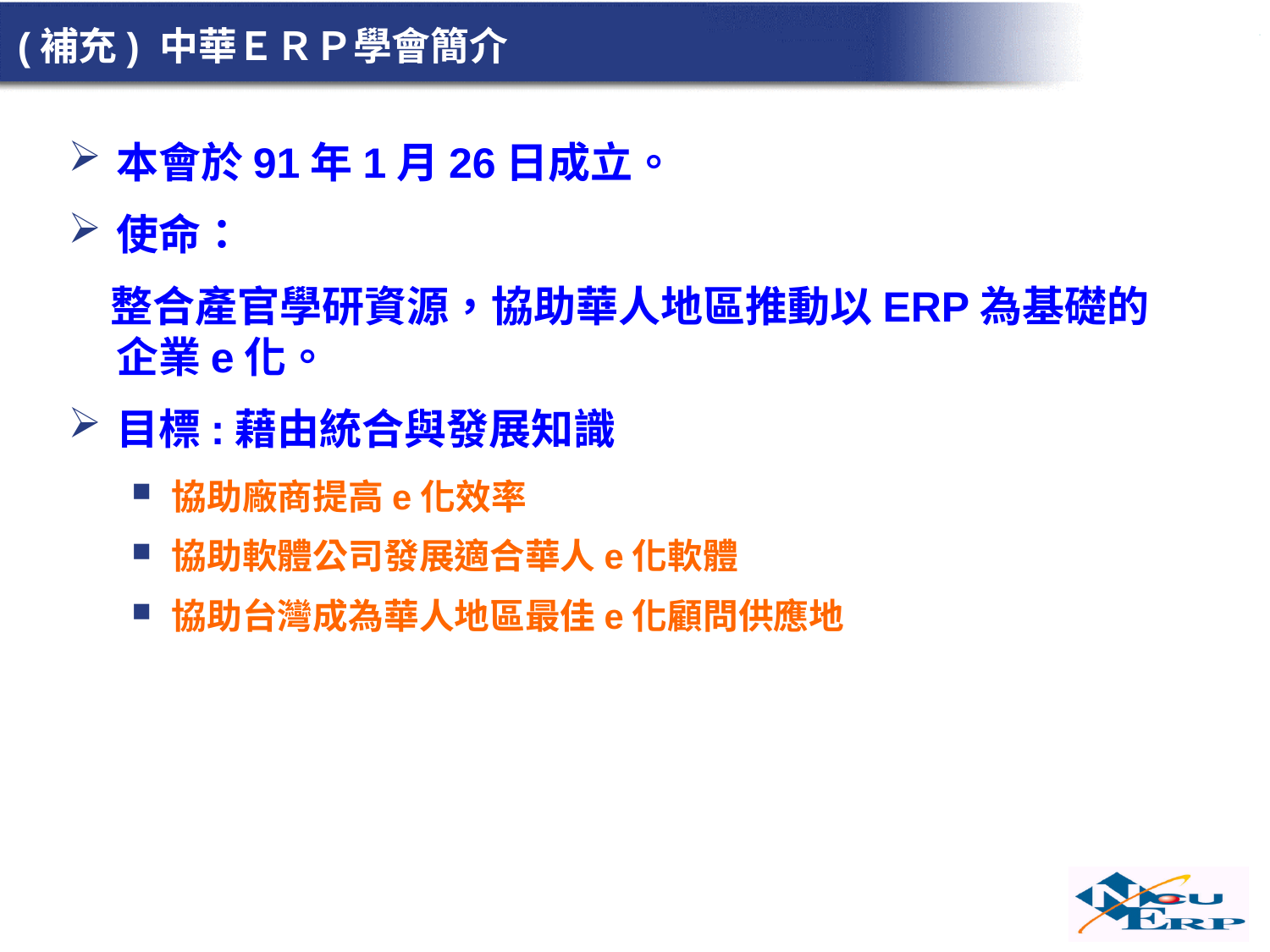

# (補充) 中華ＥＲＰ學會簡介
本會於91年1月26日成立。
使命：
　整合產官學研資源，協助華人地區推動以ERP為基礎的企業e化。
目標:藉由統合與發展知識
協助廠商提高e化效率
協助軟體公司發展適合華人e化軟體
協助台灣成為華人地區最佳e化顧問供應地